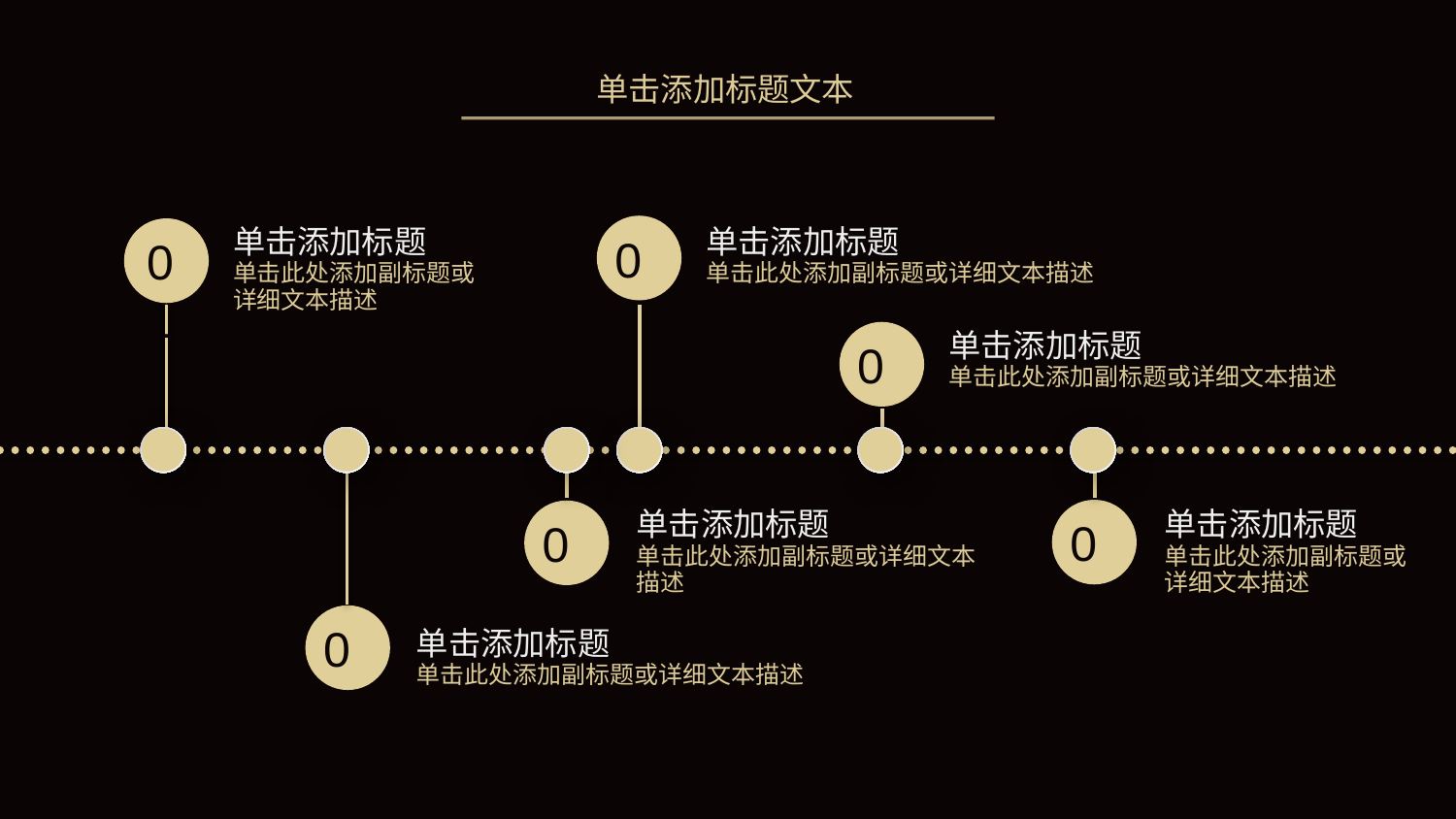

单击添加标题文本

04

01
单击添加标题
单击此处添加副标题或详细文本描述
单击添加标题
单击此处添加副标题或详细文本描述

05
单击添加标题
单击此处添加副标题或详细文本描述

06

03
单击添加标题
单击此处添加副标题或详细文本描述
单击添加标题
单击此处添加副标题或详细文本描述

02
单击添加标题
单击此处添加副标题或详细文本描述